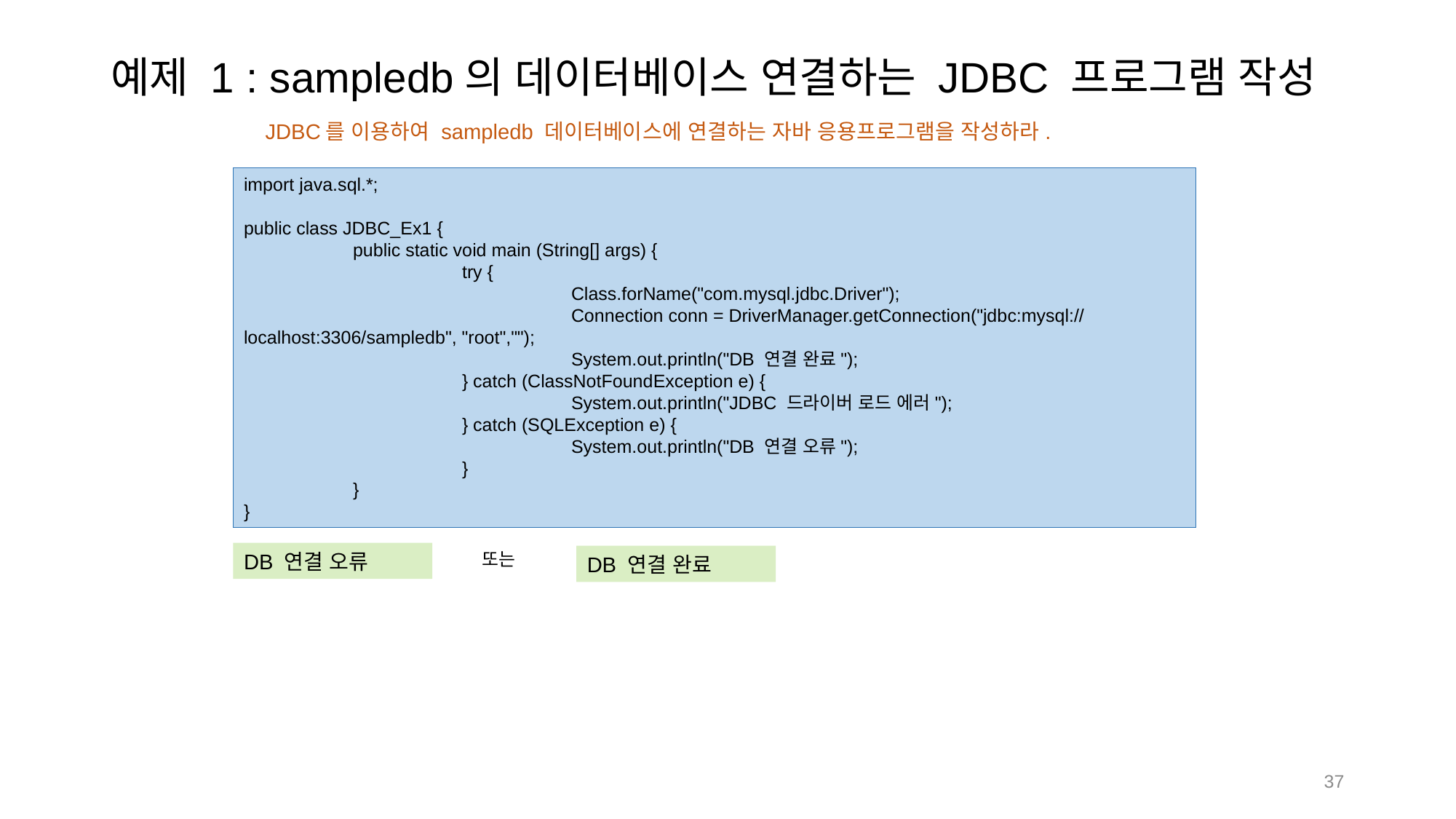

# 예제 1 : sampledb의 데이터베이스 연결하는 JDBC 프로그램 작성
JDBC를 이용하여 sampledb 데이터베이스에 연결하는 자바 응용프로그램을 작성하라.
import java.sql.*;

public class JDBC_Ex1 {
	public static void main (String[] args) {
		try {
			Class.forName("com.mysql.jdbc.Driver");
			Connection conn = DriverManager.getConnection("jdbc:mysql://localhost:3306/sampledb", "root","");
			System.out.println("DB 연결 완료");
		} catch (ClassNotFoundException e) {
			System.out.println("JDBC 드라이버 로드 에러");
		} catch (SQLException e) {
			System.out.println("DB 연결 오류");
		}
	}
}
또는
DB 연결 오류
DB 연결 완료
37